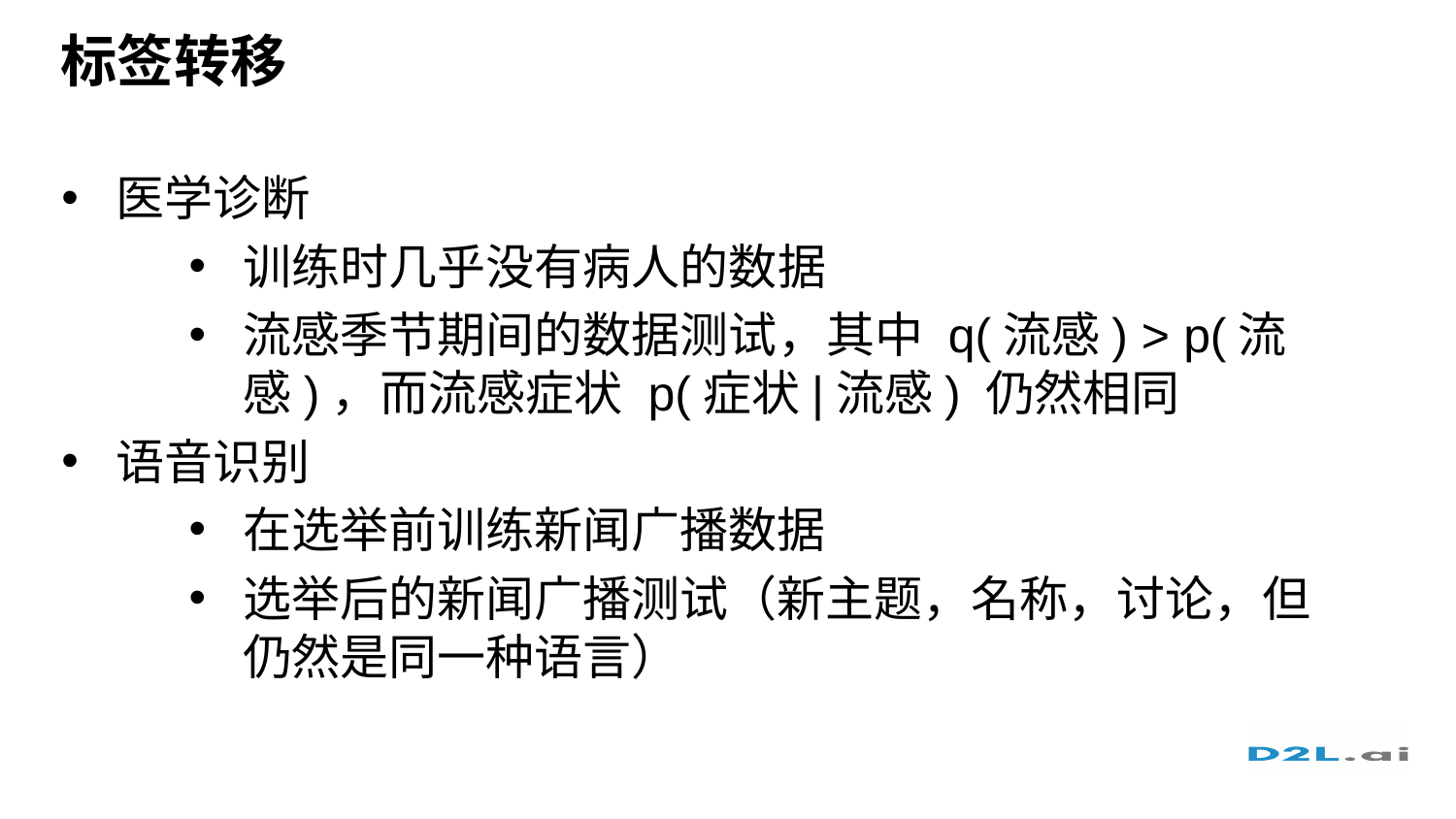

# 标签转移
医学诊断
训练时几乎没有病人的数据
流感季节期间的数据测试，其中 q(流感) > p(流感)，而流感症状 p(症状|流感) 仍然相同
语音识别
在选举前训练新闻广播数据
选举后的新闻广播测试（新主题，名称，讨论，但仍然是同一种语言）